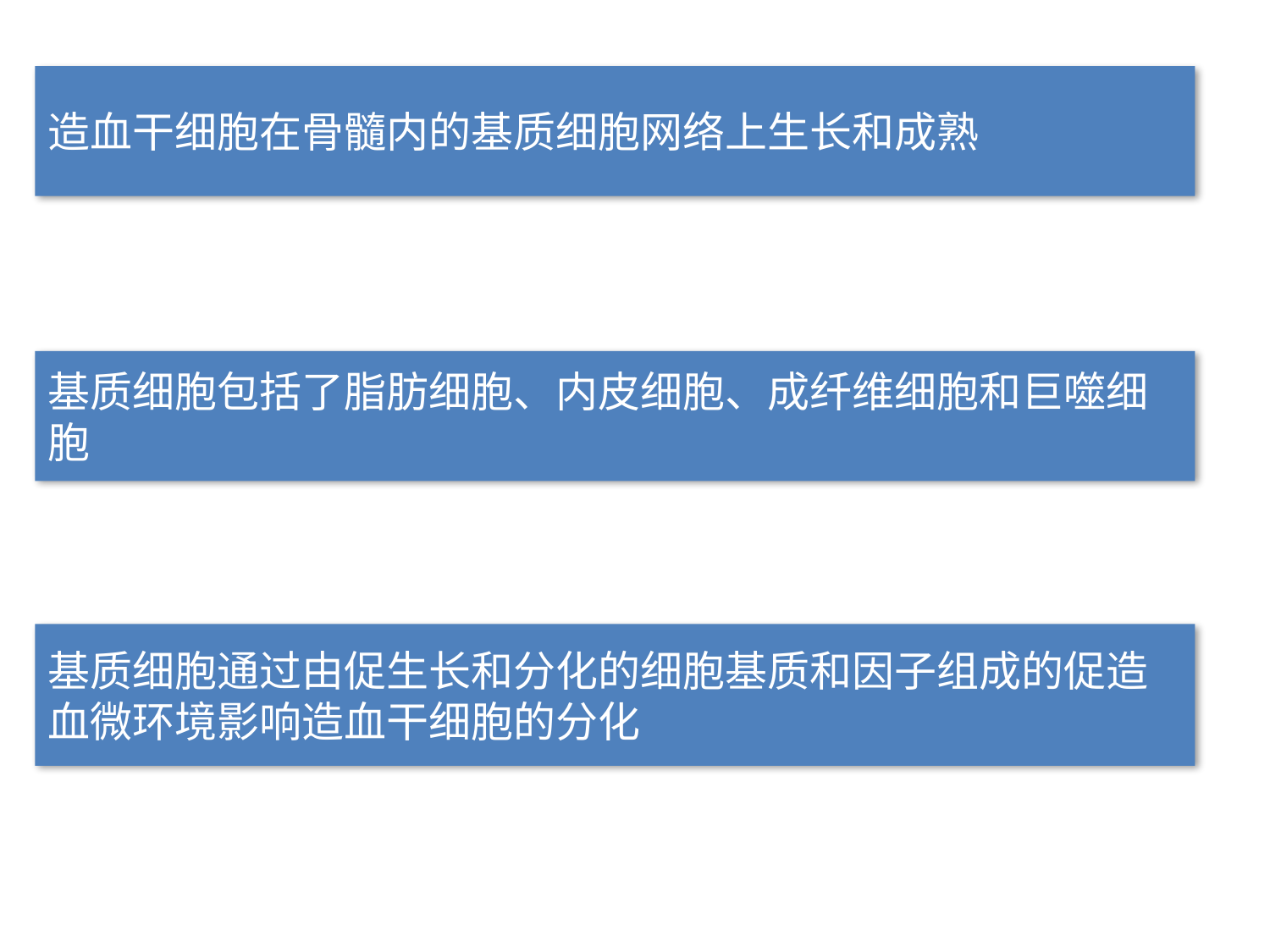

造血干细胞在骨髓内的基质细胞网络上生长和成熟
基质细胞包括了脂肪细胞、内皮细胞、成纤维细胞和巨噬细胞
基质细胞通过由促生长和分化的细胞基质和因子组成的促造血微环境影响造血干细胞的分化